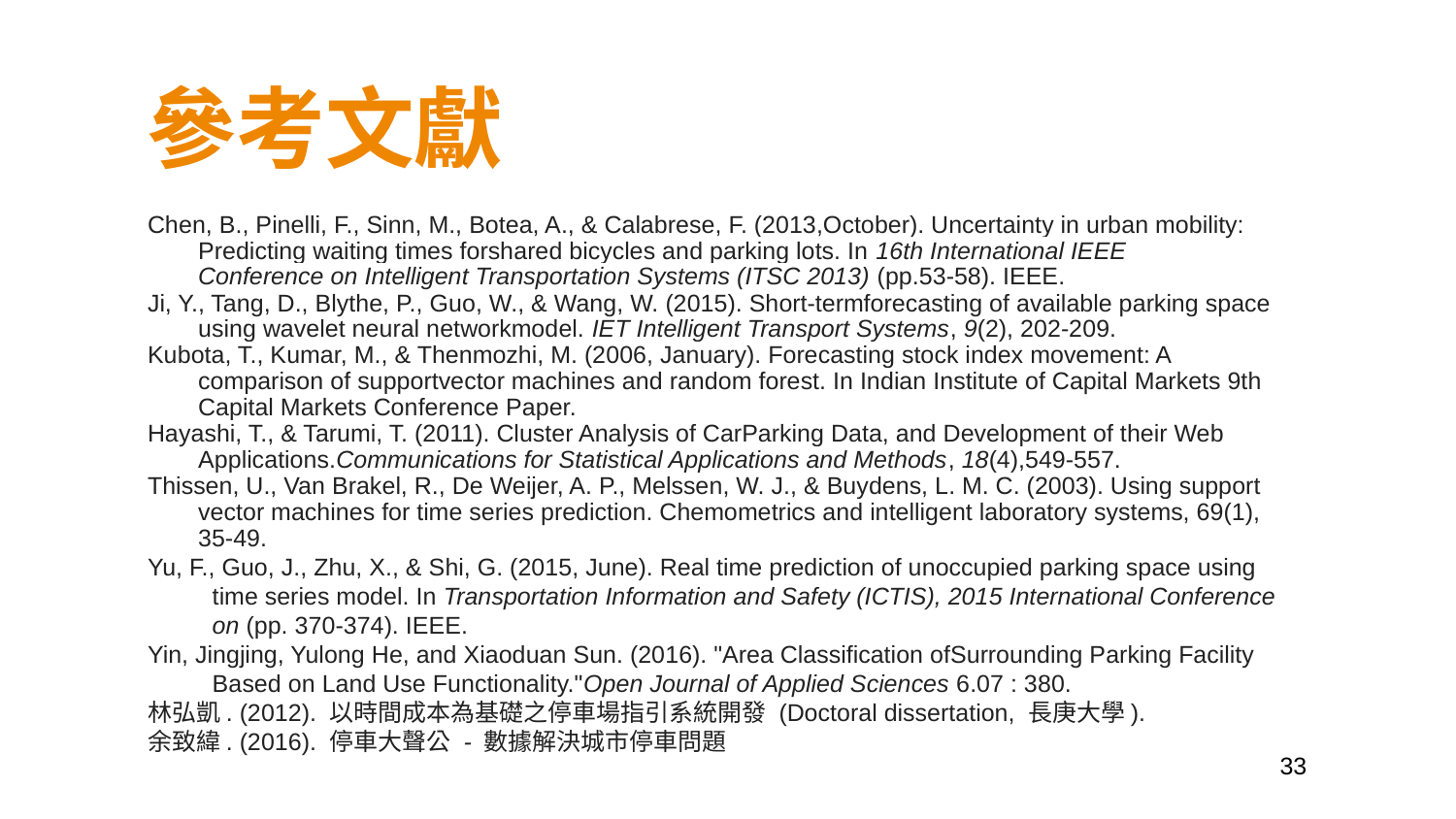

# 參考文獻
Chen, B., Pinelli, F., Sinn, M., Botea, A., & Calabrese, F. (2013,October). Uncertainty in urban mobility:
Predicting waiting times forshared bicycles and parking lots. In 16th International IEEE
Conference on Intelligent Transportation Systems (ITSC 2013) (pp.53-58). IEEE.
Ji, Y., Tang, D., Blythe, P., Guo, W., & Wang, W. (2015). Short-termforecasting of available parking space
using wavelet neural networkmodel. IET Intelligent Transport Systems, 9(2), 202-209.
Kubota, T., Kumar, M., & Thenmozhi, M. (2006, January). Forecasting stock index movement: A
comparison of supportvector machines and random forest. In Indian Institute of Capital Markets 9th
Capital Markets Conference Paper.
Hayashi, T., & Tarumi, T. (2011). Cluster Analysis of CarParking Data, and Development of their Web
Applications.Communications for Statistical Applications and Methods, 18(4),549-557.
Thissen, U., Van Brakel, R., De Weijer, A. P., Melssen, W. J., & Buydens, L. M. C. (2003). Using support
vector machines for time series prediction. Chemometrics and intelligent laboratory systems, 69(1),
35-49.
Yu, F., Guo, J., Zhu, X., & Shi, G. (2015, June). Real time prediction of unoccupied parking space using
time series model. In Transportation Information and Safety (ICTIS), 2015 International Conference
on (pp. 370-374). IEEE.
Yin, Jingjing, Yulong He, and Xiaoduan Sun. (2016). "Area Classification ofSurrounding Parking Facility
Based on Land Use Functionality."Open Journal of Applied Sciences 6.07 : 380.
林弘凱. (2012). 以時間成本為基礎之停車場指引系統開發 (Doctoral dissertation, 長庚大學).
余致緯. (2016). 停車大聲公 - 數據解決城市停車問題

33